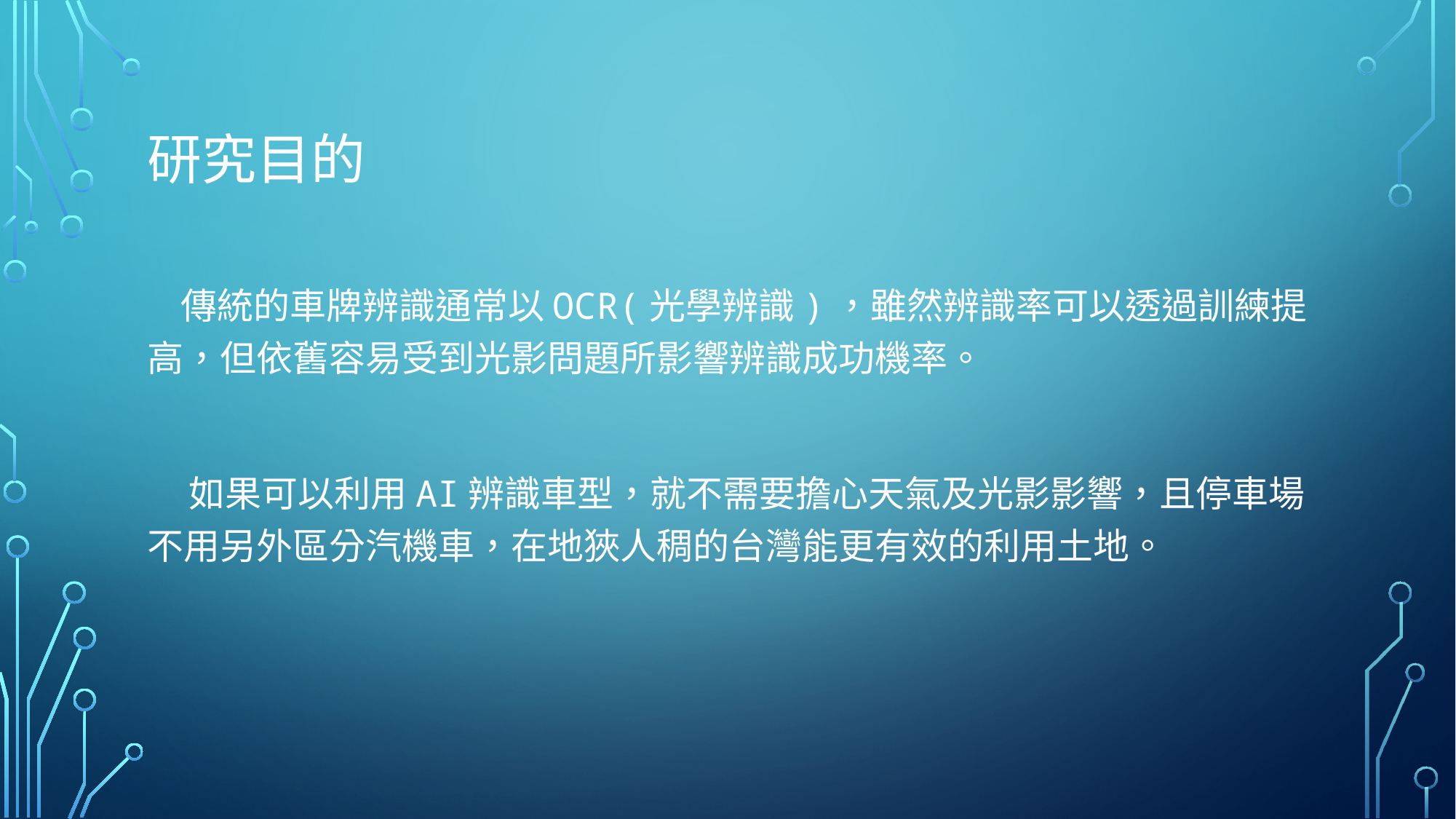

# 研究目的
   傳統的車牌辨識通常以OCR(光學辨識)，雖然辨識率可以透過訓練提高，但依舊容易受到光影問題所影響辨識成功機率。

    如果可以利用AI辨識車型，就不需要擔心天氣及光影影響，且停車場不用另外區分汽機車，在地狹人稠的台灣能更有效的利用土地。